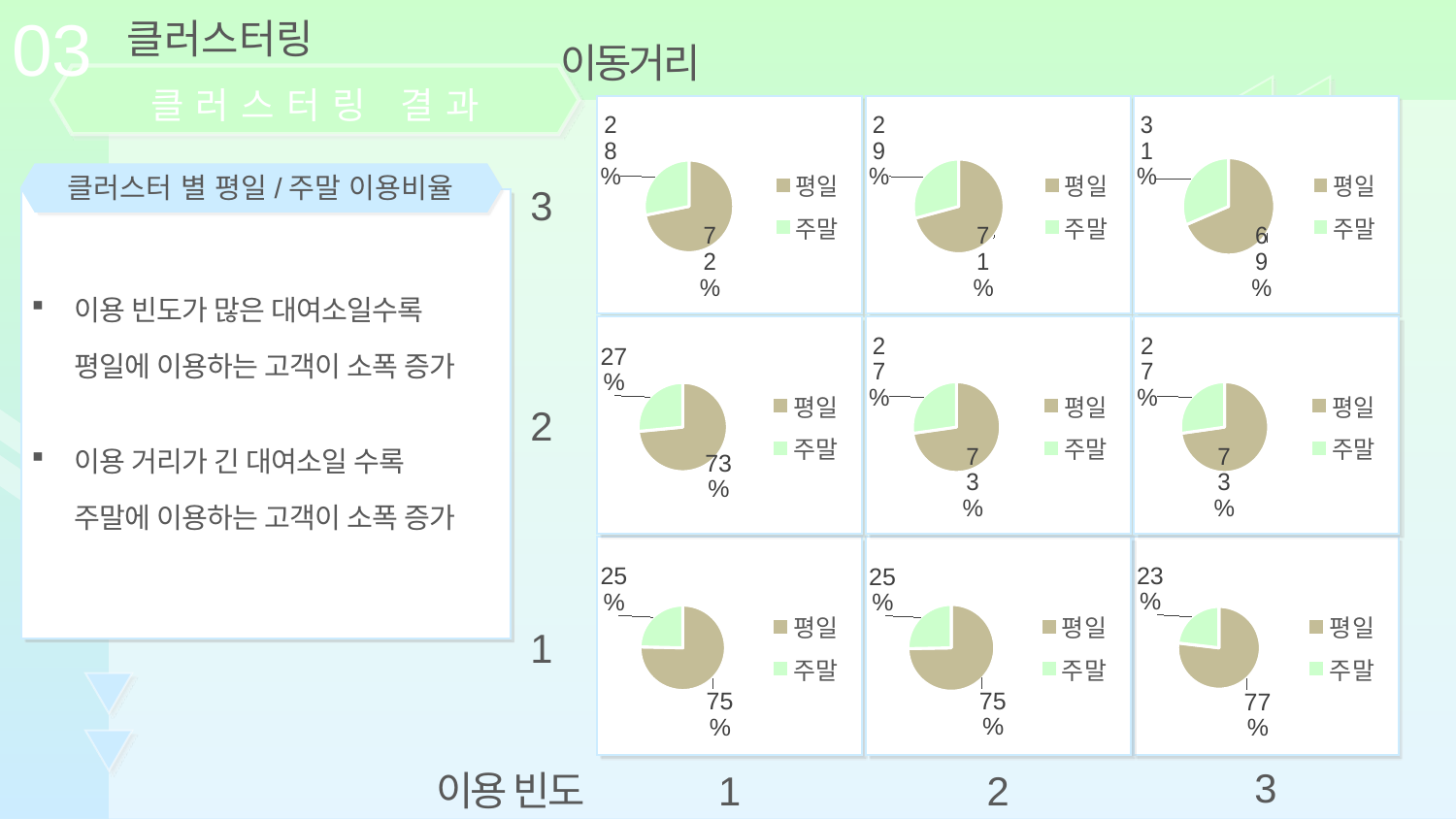

03
클러스터링
이동거리
클러스터링 결과

### Chart

| Category | 이용권 |
|---|---|
| 평일 | 235375.0 |
| 주말 | 91913.0 |

### Chart

| Category | 성별비율 |
|---|---|
| 평일 | 642427.0 |
| 주말 | 263252.0 |

### Chart

| Category | 성별비율 |
|---|---|
| 평일 | 1674402.0 |
| 주말 | 759127.0 |
클러스터 별 평일/주말 이용비율

3
이용 빈도가 많은 대여소일수록           평일에 이용하는 고객이 소폭 증가

### Chart

| Category | 성별비율 |
|---|---|
| 평일 | 259185.0 |
| 주말 | 93719.0 |

### Chart

| Category | 성별비율 |
|---|---|
| 평일 | 743806.0 |
| 주말 | 278273.0 |

### Chart

| Category | 성별비율 |
|---|---|
| 평일 | 2052643.0 |
| 주말 | 767660.0 |
2
이용 거리가 긴 대여소일 수록              주말에 이용하는 고객이 소폭 증가

### Chart

| Category | 성별비율 |
|---|---|
| 평일 | 90106.0 |
| 주말 | 29478.0 |

### Chart

| Category | 성별비율 |
|---|---|
| 평일 | 290707.0 |
| 주말 | 98514.0 |

### Chart

| Category | 성별비율 |
|---|---|
| 평일 | 2751567.0 |
| 주말 | 827124.0 |
1
3
이용 빈도
1
2